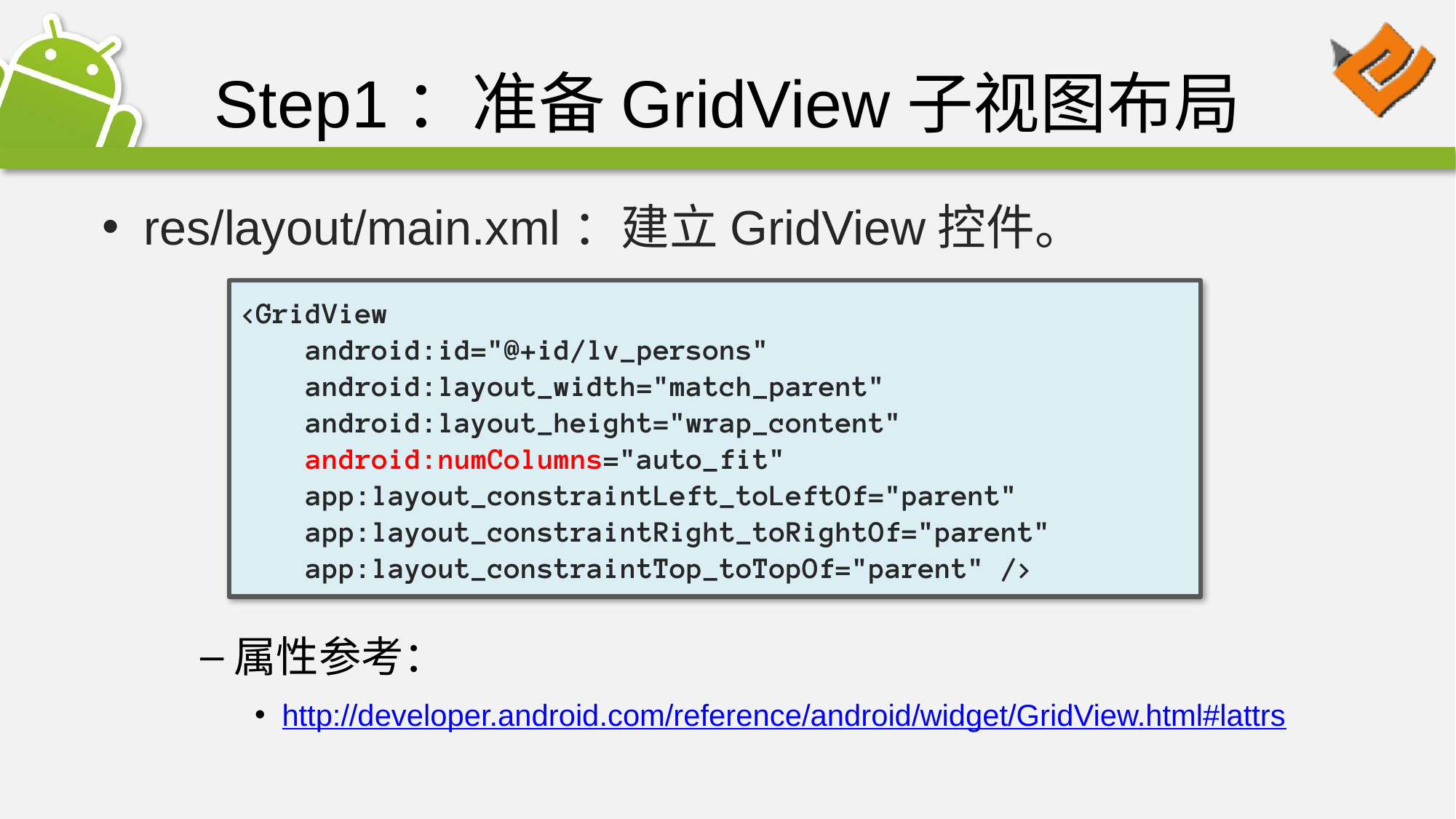

# Step1：准备GridView子视图布局
res/layout/main.xml：建立GridView控件。
<GridView
    android:id="@+id/lv_persons"
    android:layout_width="match_parent"
    android:layout_height="wrap_content"
    android:numColumns="auto_fit"
    app:layout_constraintLeft_toLeftOf="parent"
    app:layout_constraintRight_toRightOf="parent"
    app:layout_constraintTop_toTopOf="parent" />
属性参考：
http://developer.android.com/reference/android/widget/GridView.html#lattrs